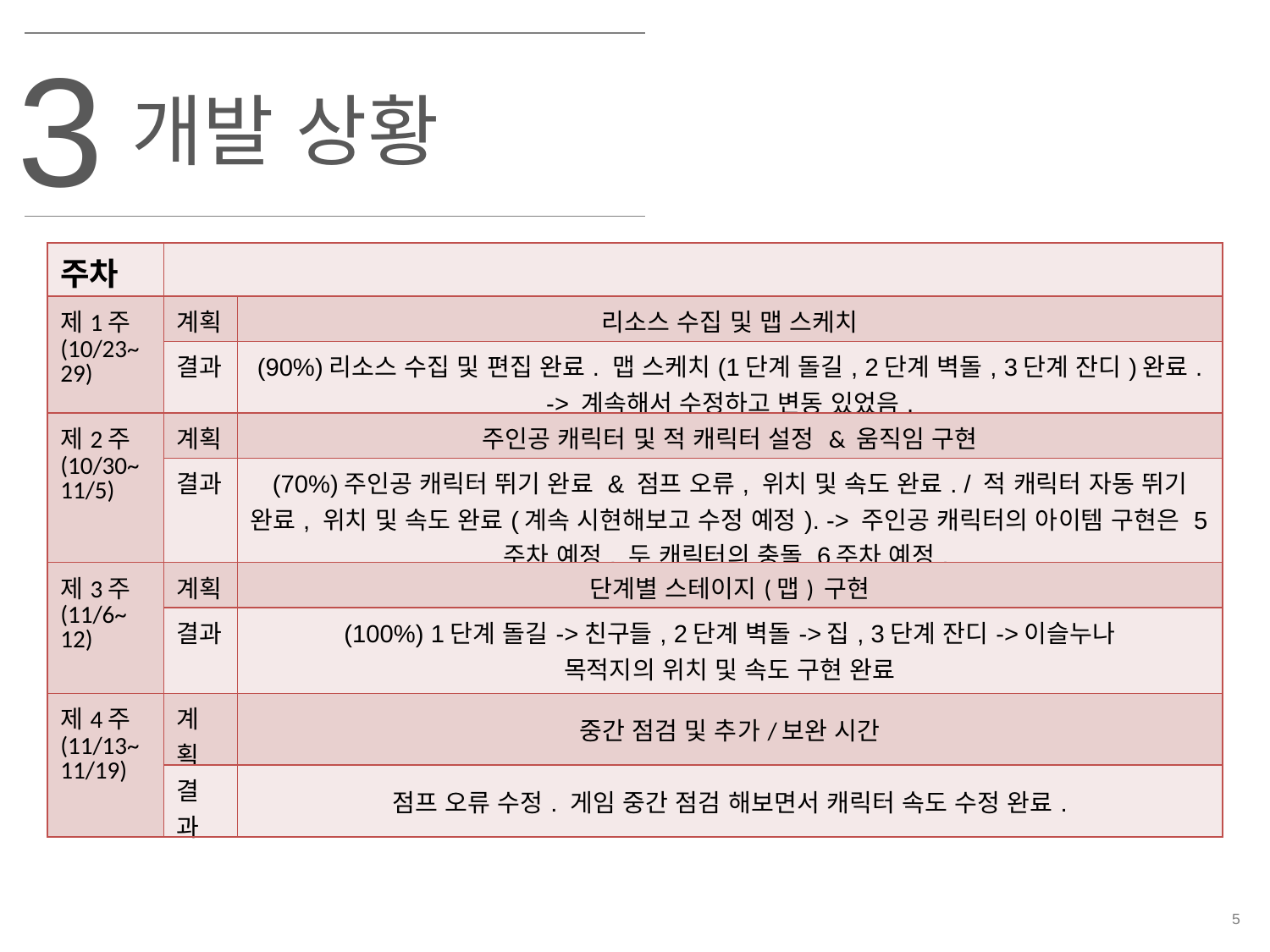

3
개발 상황
| 주차 |  |  |
| --- | --- | --- |
| 제1주 (10/23~29) | 계획 | 리소스 수집 및 맵 스케치 |
|  | 결과 | (90%)리소스 수집 및 편집 완료. 맵 스케치(1단계 돌길, 2단계 벽돌, 3단계 잔디)완료. -> 계속해서 수정하고 변동 있었음. |
| 제2주 (10/30~11/5) | 계획 | 주인공 캐릭터 및 적 캐릭터 설정 & 움직임 구현 |
|  | 결과 | (70%)주인공 캐릭터 뛰기 완료 & 점프 오류, 위치 및 속도 완료. / 적 캐릭터 자동 뛰기 완료, 위치 및 속도 완료(계속 시현해보고 수정 예정). -> 주인공 캐릭터의 아이템 구현은 5주차 예정. 두 캐릭터의 충돌 6주차 예정. |
| 제3주 (11/6~ 12) | 계획 | 단계별 스테이지(맵) 구현 |
|  | 결과 | (100%) 1단계 돌길->친구들, 2단계 벽돌->집, 3단계 잔디->이슬누나 목적지의 위치 및 속도 구현 완료 |
| 제4주 (11/13~11/19) | 계 획 | 중간 점검 및 추가/보완 시간 |
|  | 결 과 | 점프 오류 수정. 게임 중간 점검 해보면서 캐릭터 속도 수정 완료. |